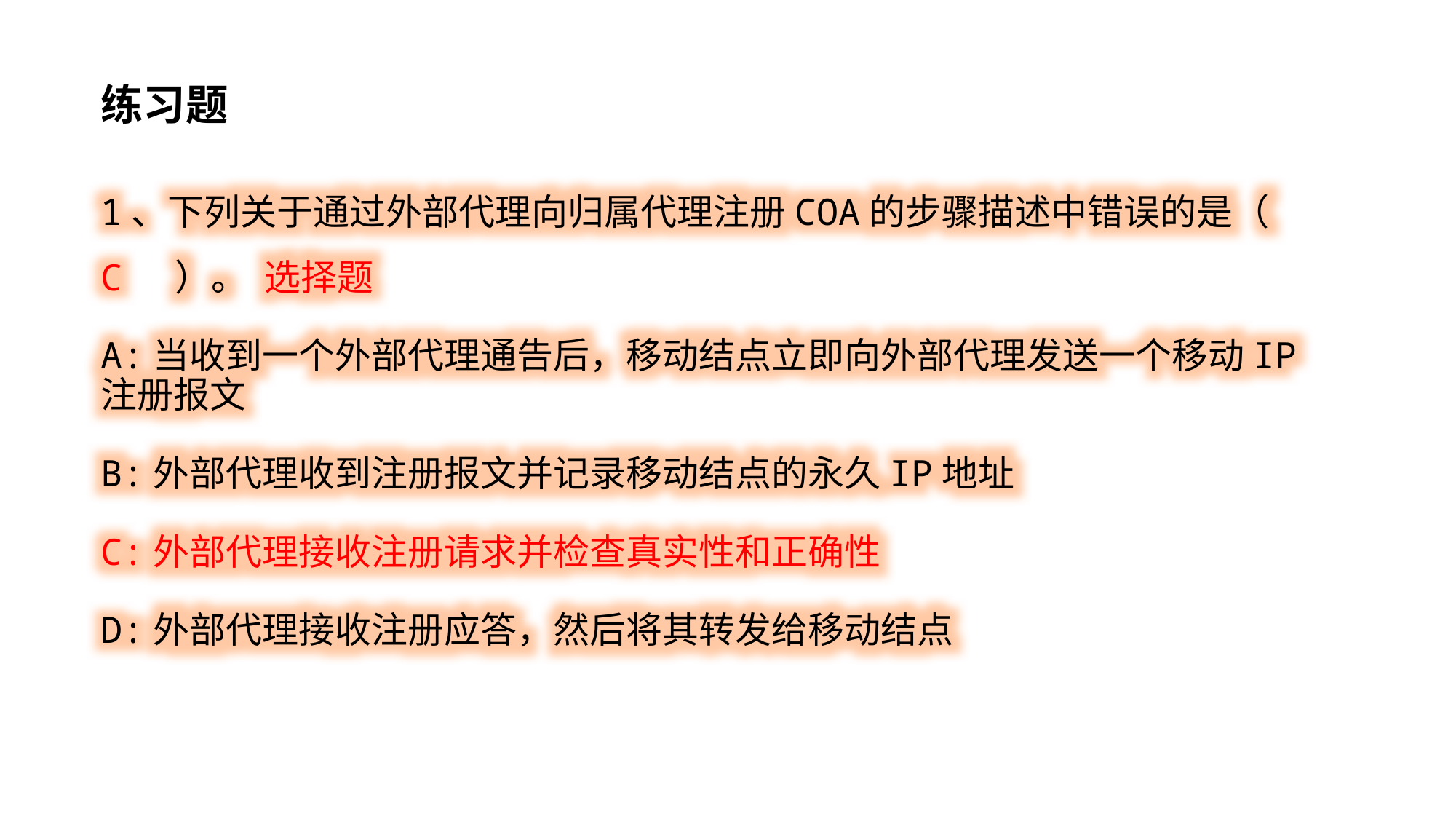

练习题
1、下列关于通过外部代理向归属代理注册COA的步骤描述中错误的是（     C  ）。  选择题

A:当收到一个外部代理通告后，移动结点立即向外部代理发送一个移动IP注册报文

B:外部代理收到注册报文并记录移动结点的永久IP地址

C:外部代理接收注册请求并检查真实性和正确性

D:外部代理接收注册应答，然后将其转发给移动结点